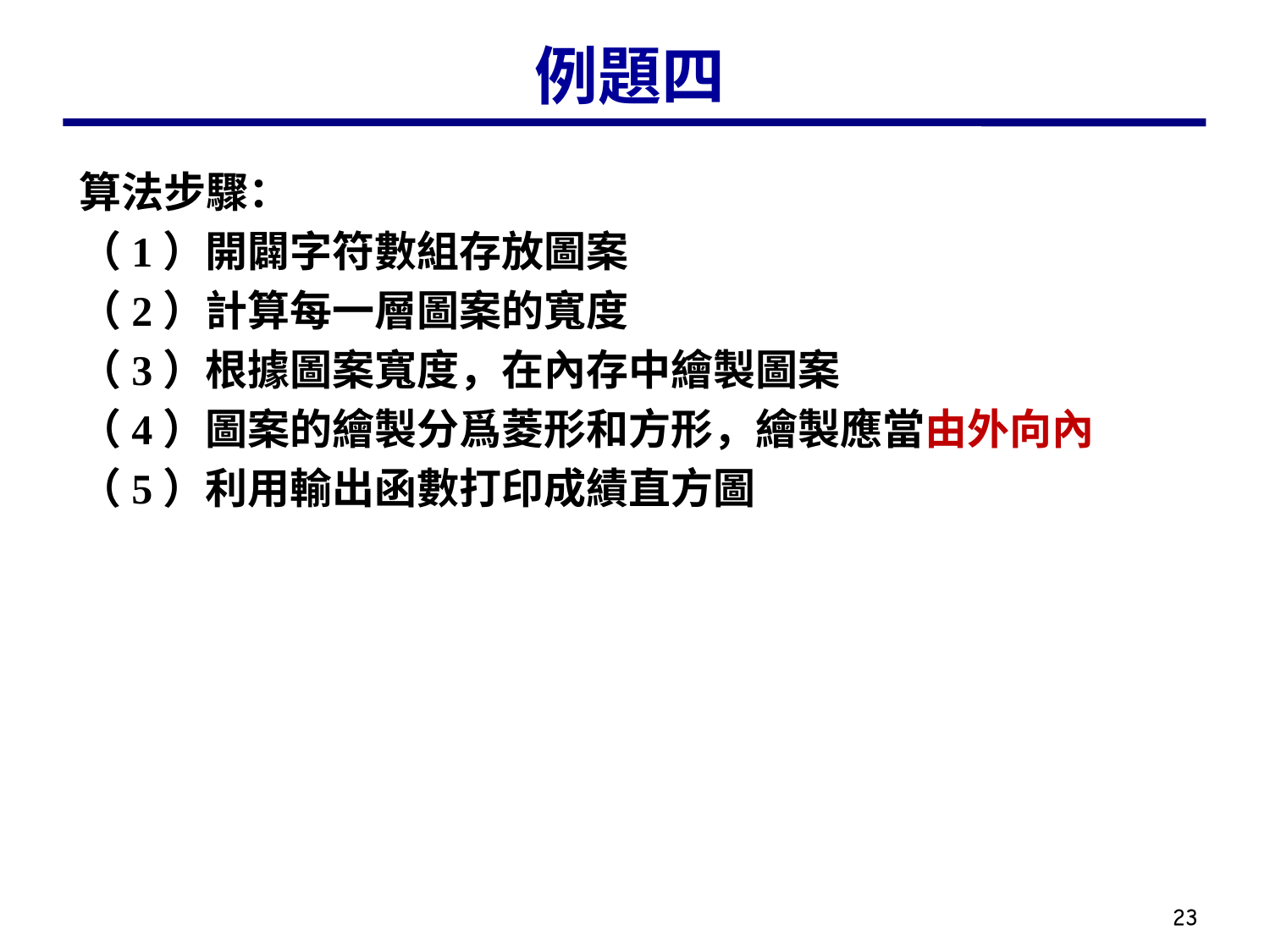

# 例題四
算法步驟：
（1）開闢字符數組存放圖案
（2）計算每一層圖案的寬度
（3）根據圖案寬度，在內存中繪製圖案
（4）圖案的繪製分爲菱形和方形，繪製應當由外向內
（5）利用輸出函數打印成績直方圖